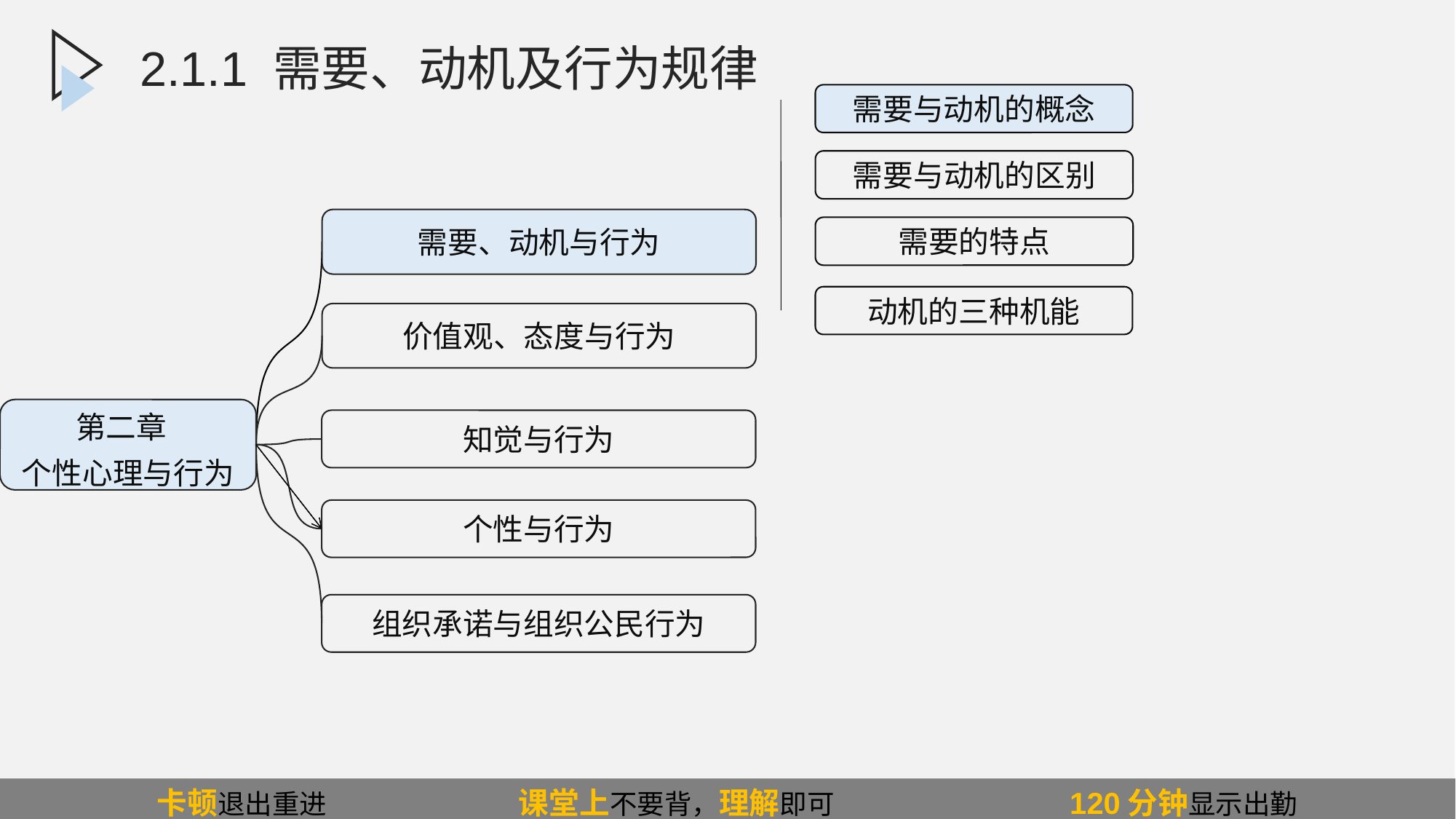

2.1.1 需要、动机及行为规律
需要与动机的概念
需要与动机的区别

需要的特点
动机的三种机能
需要、动机与行为
价值观、态度与行为
第二章
个性心理与行为
组织承诺与组织公民行为
知觉与行为
个性与行为